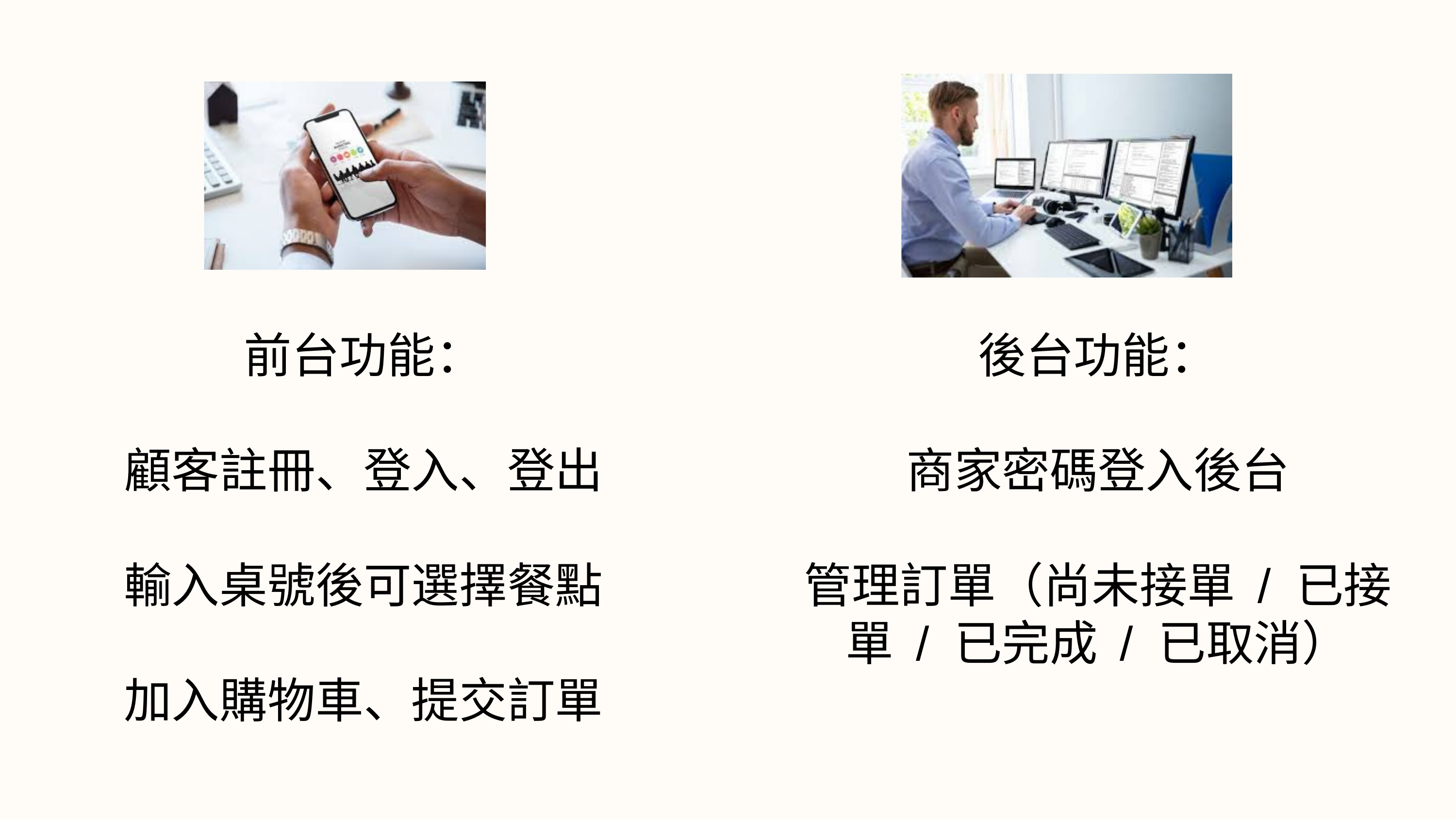

前台功能：

顧客註冊、登入、登出

輸入桌號後可選擇餐點

加入購物車、提交訂單

後台功能：

商家密碼登入後台

管理訂單（尚未接單 / 已接單 / 已完成 / 已取消）